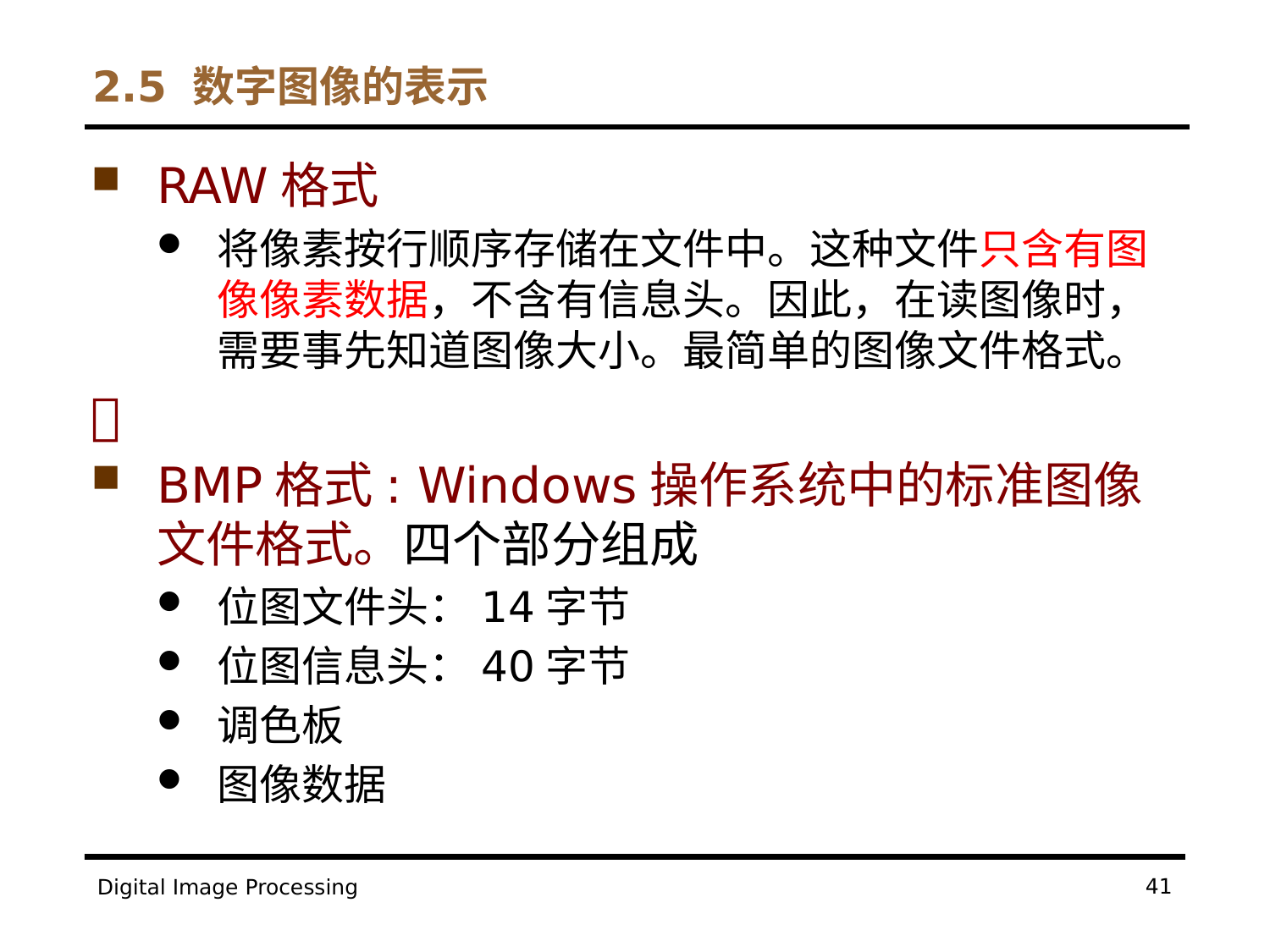

2.5 数字图像的表示

RAW格式
将像素按行顺序存储在文件中。这种文件只含有图像像素数据，不含有信息头。因此，在读图像时，需要事先知道图像大小。最简单的图像文件格式。
􀁺
BMP格式: Windows操作系统中的标准图像文件格式。四个部分组成
位图文件头：14字节
位图信息头：40字节
调色板
图像数据

41
Digital Image Processing